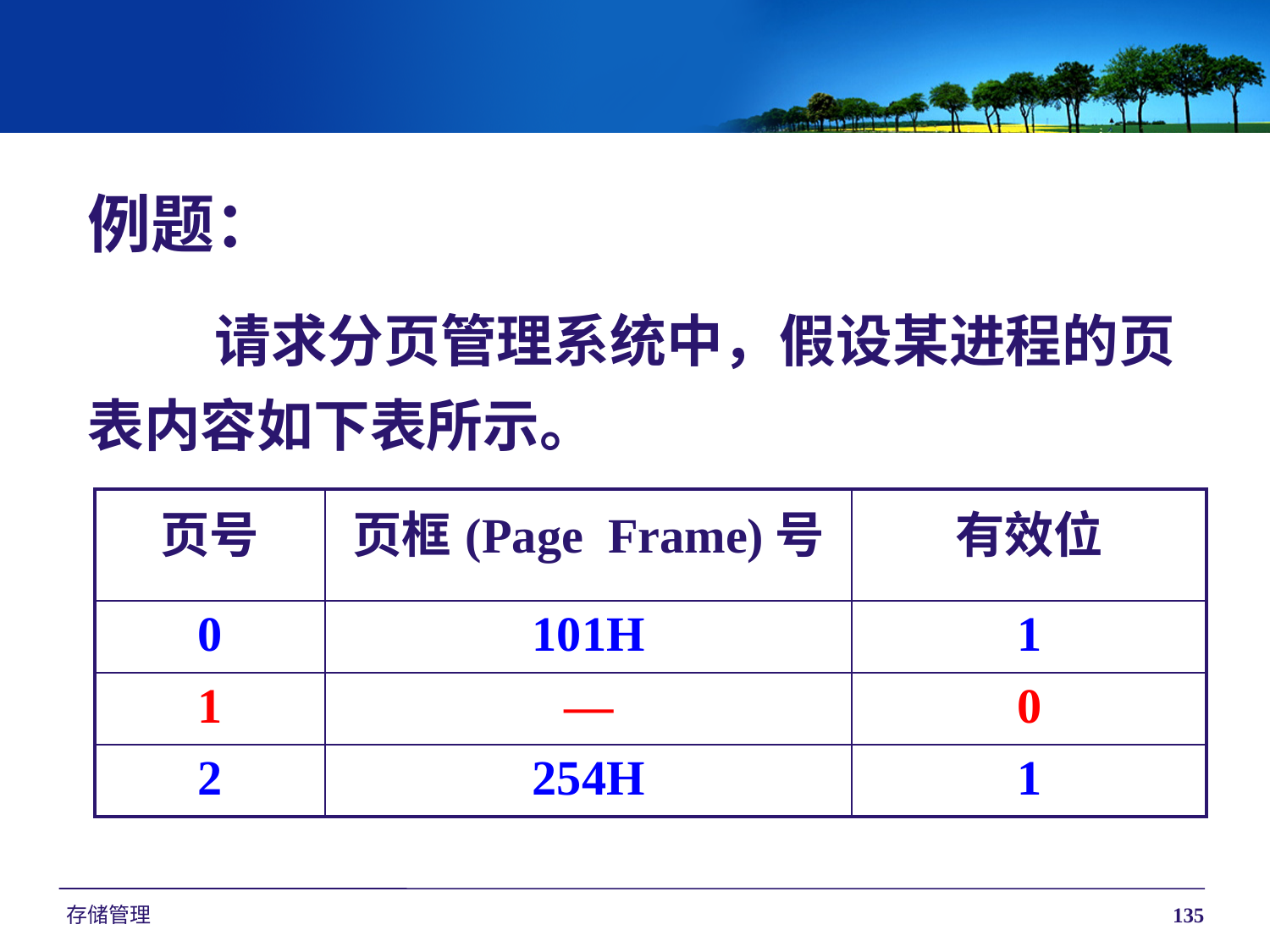

例题：
	请求分页管理系统中，假设某进程的页表内容如下表所示。
| 页号 | 页框(Page Frame)号 | 有效位 |
| --- | --- | --- |
| 0 | 101H | 1 |
| 1 | — | 0 |
| 2 | 254H | 1 |
存储管理
135